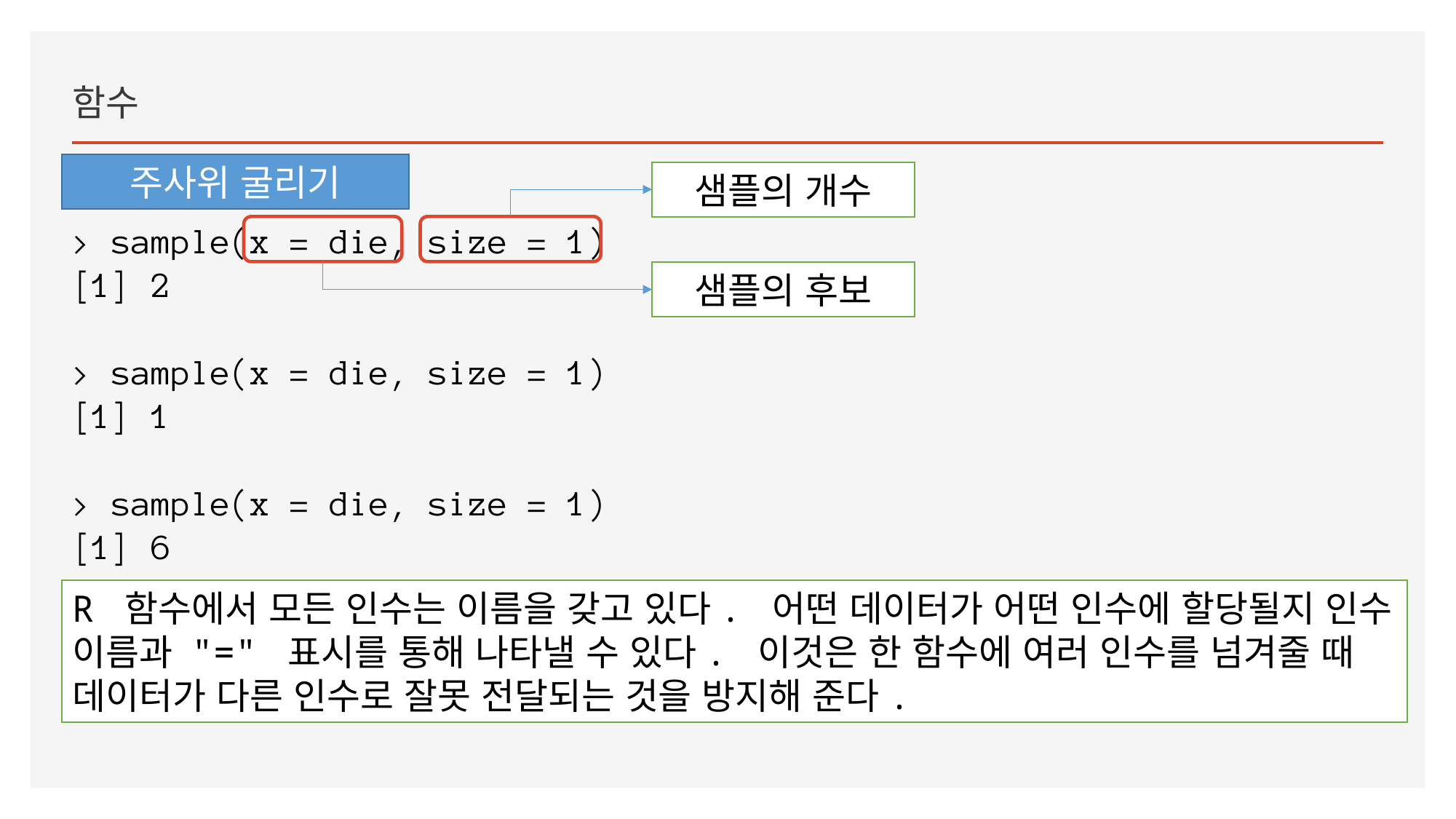

함수
주사위 굴리기
샘플의 개수
> sample(x = die, size = 1)
[1] 2

> sample(x = die, size = 1)
[1] 1

> sample(x = die, size = 1)
[1] 6

샘플의 후보
R 함수에서 모든 인수는 이름을 갖고 있다. 어떤 데이터가 어떤 인수에 할당될지 인수 이름과 "=" 표시를 통해 나타낼 수 있다. 이것은 한 함수에 여러 인수를 넘겨줄 때 데이터가 다른 인수로 잘못 전달되는 것을 방지해 준다.